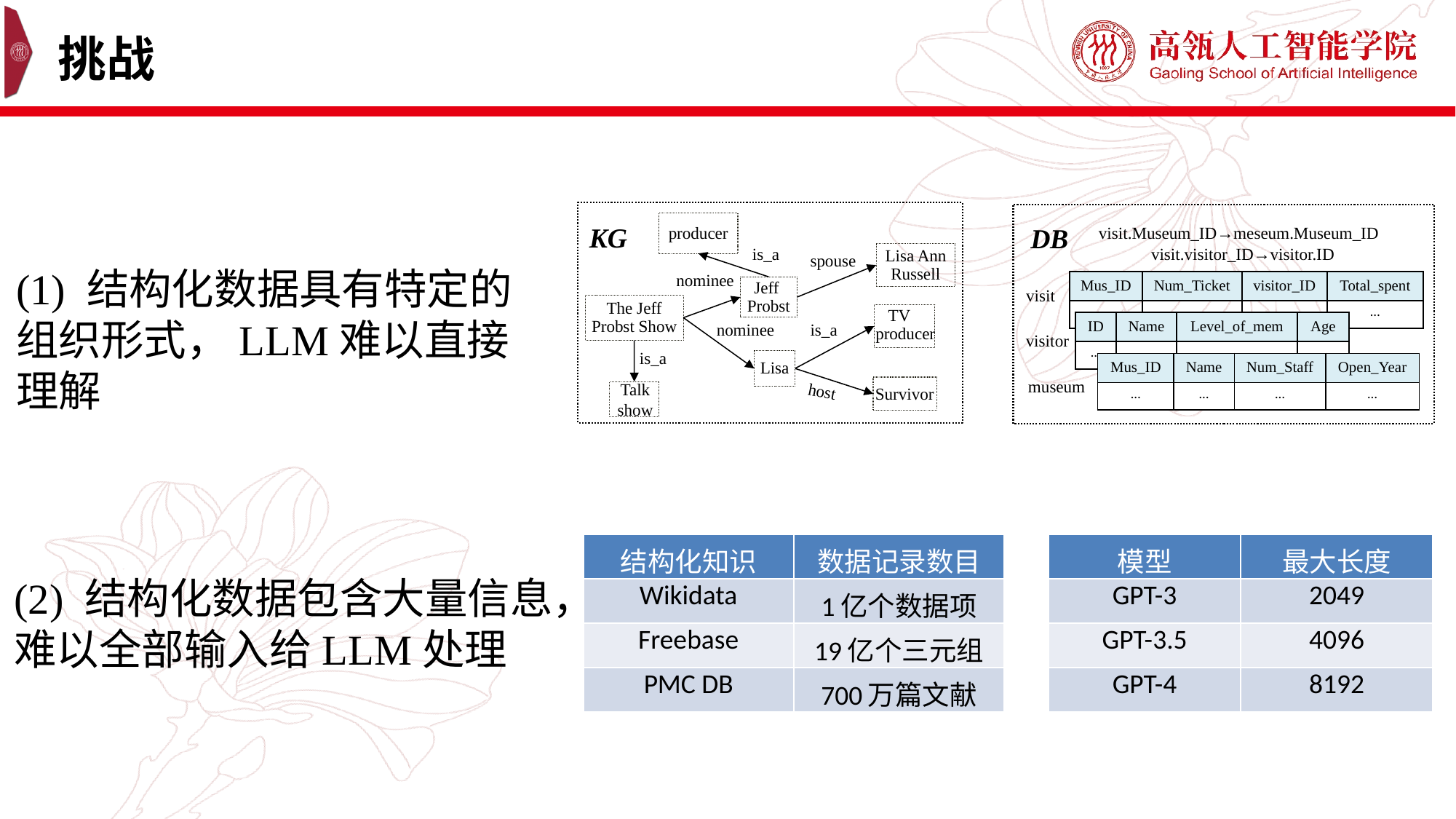

# 挑战

producer
KG
is_a
Lisa Ann Russell
spouse
nominee
Jeff
Probst
The Jeff Probst Show
TV    producer

is_a
nominee
is_a

Lisa
Talk show
host

Survivor

visit.Museum_ID→meseum.Museum_ID
 visit.visitor_ID→visitor.ID
DB
(1) 结构化数据具有特定的组织形式，LLM难以直接理解
| Mus\_ID | Num\_Ticket | visitor\_ID | Total\_spent |
| --- | --- | --- | --- |
| … | … | … | … |
visit
| ID | Name | Level\_of\_mem | Age |
| --- | --- | --- | --- |
| … | … | … | … |
visitor
| Mus\_ID | Name | Num\_Staff | Open\_Year |
| --- | --- | --- | --- |
| … | … | … | … |
museum
| 结构化知识 | 数据记录数目 |
| --- | --- |
| Wikidata | 1亿个数据项 |
| Freebase | 19亿个三元组 |
| PMC DB | 700万篇文献 |
| 模型 | 最大长度 |
| --- | --- |
| GPT-3 | 2049 |
| GPT-3.5 | 4096 |
| GPT-4 | 8192 |
(2) 结构化数据包含大量信息，难以全部输入给LLM处理